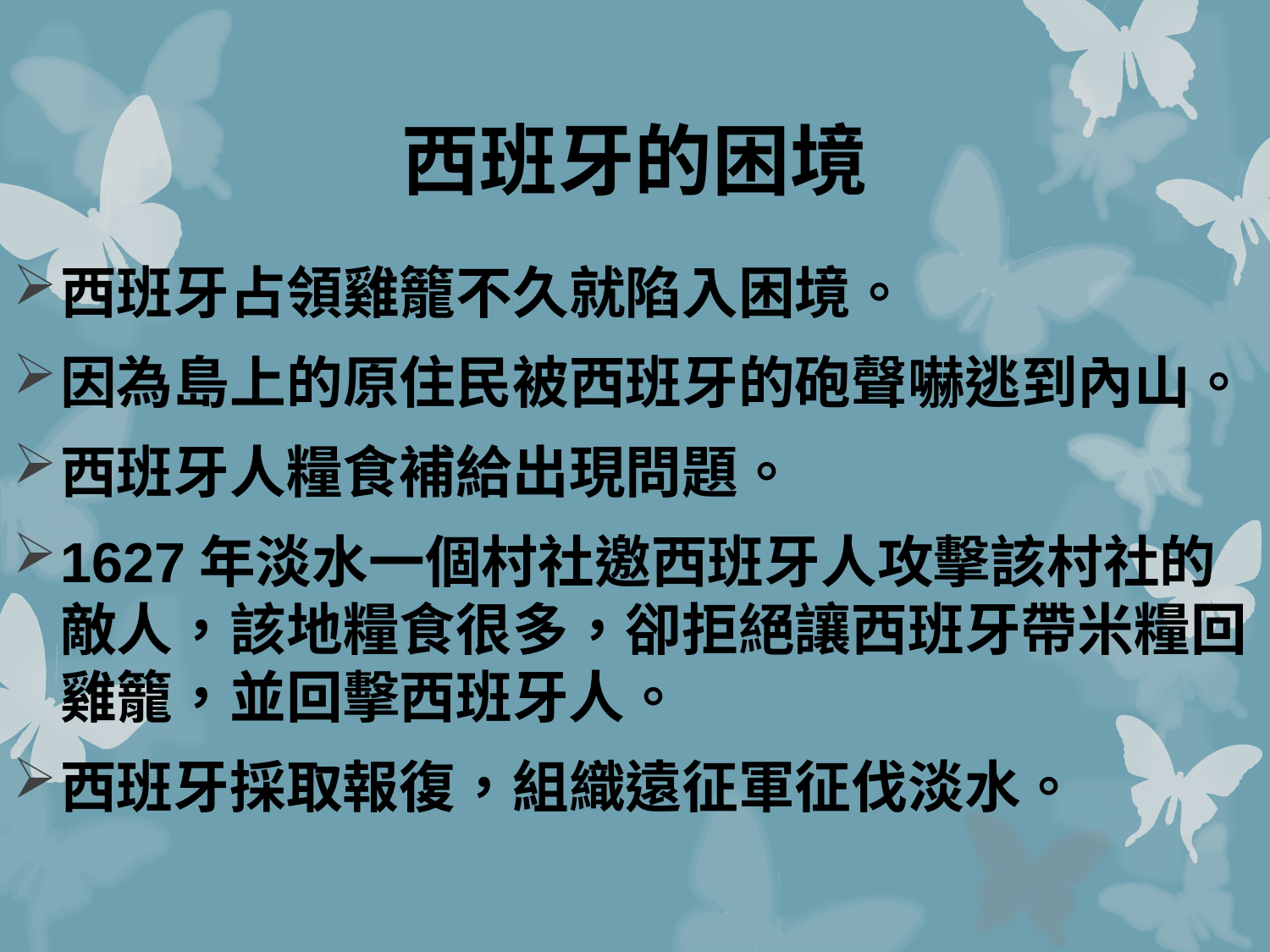

# 西班牙的困境
西班牙占領雞籠不久就陷入困境。
因為島上的原住民被西班牙的砲聲嚇逃到內山。
西班牙人糧食補給出現問題。
1627年淡水一個村社邀西班牙人攻擊該村社的敵人，該地糧食很多，卻拒絕讓西班牙帶米糧回雞籠，並回擊西班牙人。
西班牙採取報復，組織遠征軍征伐淡水。